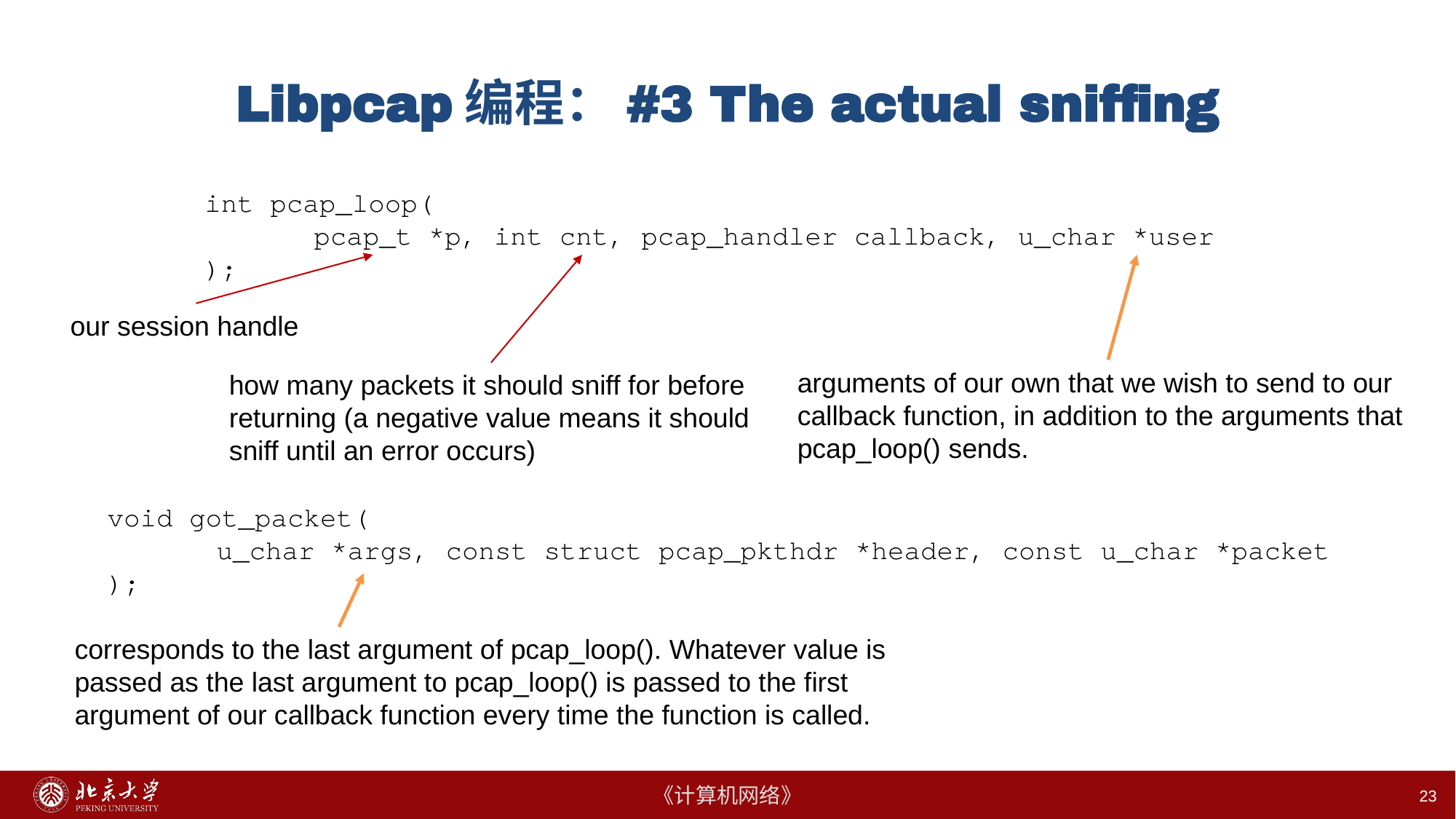

# Libpcap编程：#3 The actual sniffing
int pcap_loop(
	pcap_t *p, int cnt, pcap_handler callback, u_char *user
);
our session handle
arguments of our own that we wish to send to our callback function, in addition to the arguments that pcap_loop() sends.
how many packets it should sniff for before returning (a negative value means it should sniff until an error occurs)
void got_packet(
	u_char *args, const struct pcap_pkthdr *header, const u_char *packet
);
corresponds to the last argument of pcap_loop(). Whatever value is passed as the last argument to pcap_loop() is passed to the first argument of our callback function every time the function is called.
23